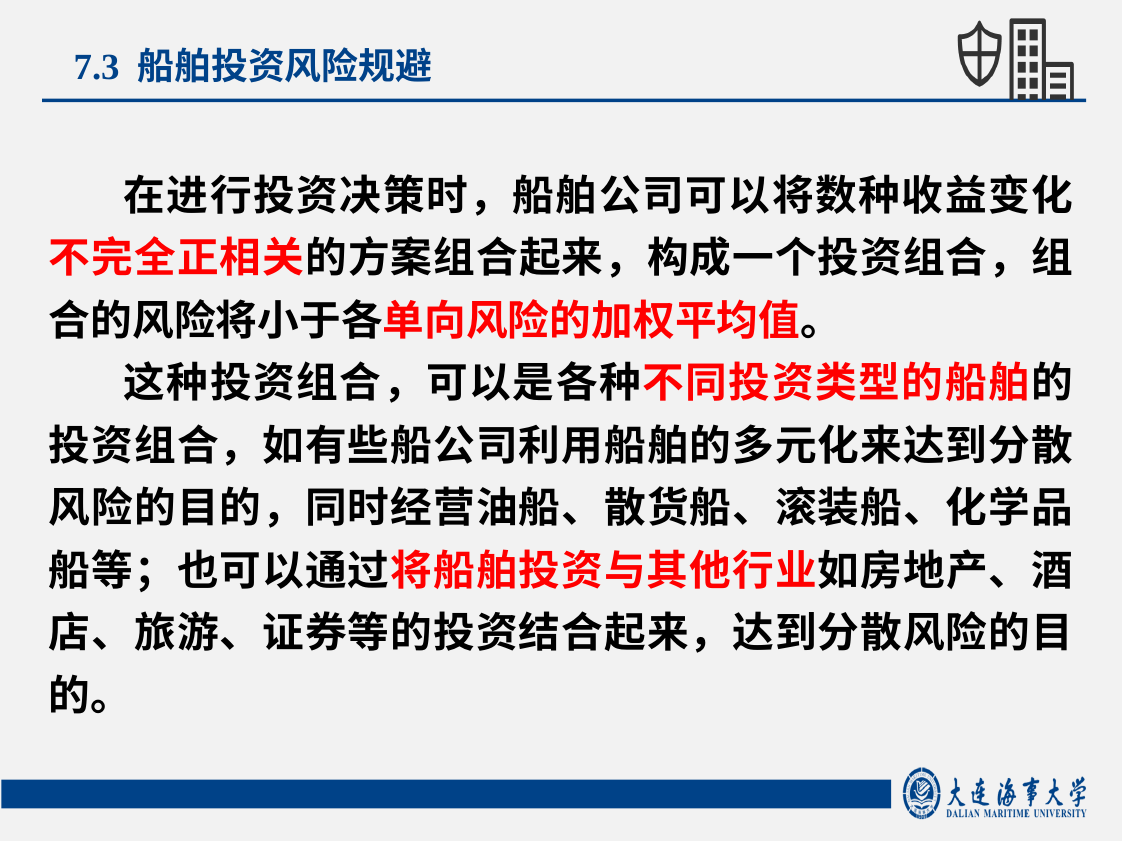

7.3 船舶投资风险规避
在进行投资决策时，船舶公司可以将数种收益变化不完全正相关的方案组合起来，构成一个投资组合，组合的风险将小于各单向风险的加权平均值。
这种投资组合，可以是各种不同投资类型的船舶的投资组合，如有些船公司利用船舶的多元化来达到分散风险的目的，同时经营油船、散货船、滚装船、化学品船等；也可以通过将船舶投资与其他行业如房地产、酒店、旅游、证券等的投资结合起来，达到分散风险的目的。